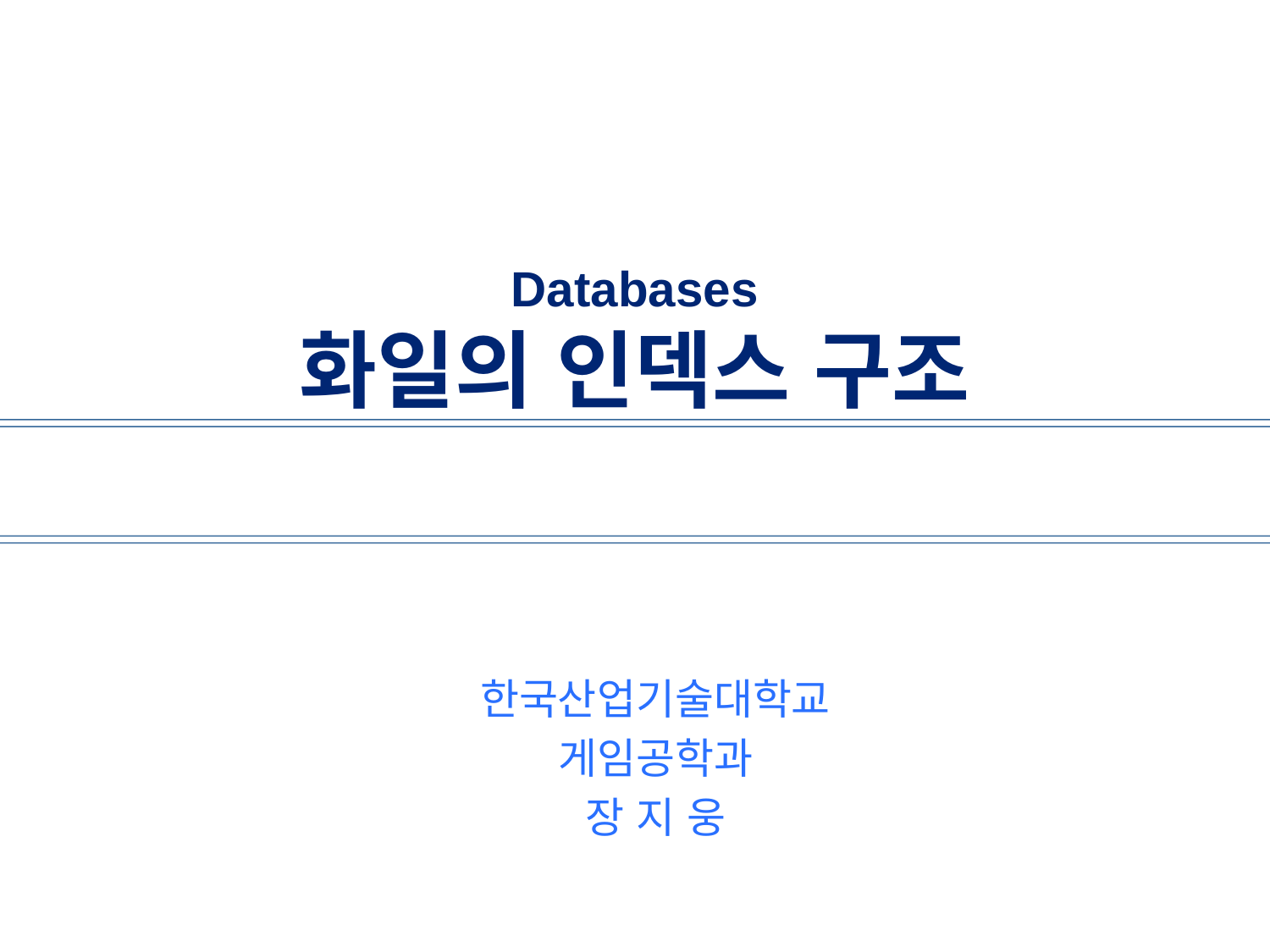

# Databases 화일의 인덱스 구조
한국산업기술대학교
게임공학과
장 지 웅